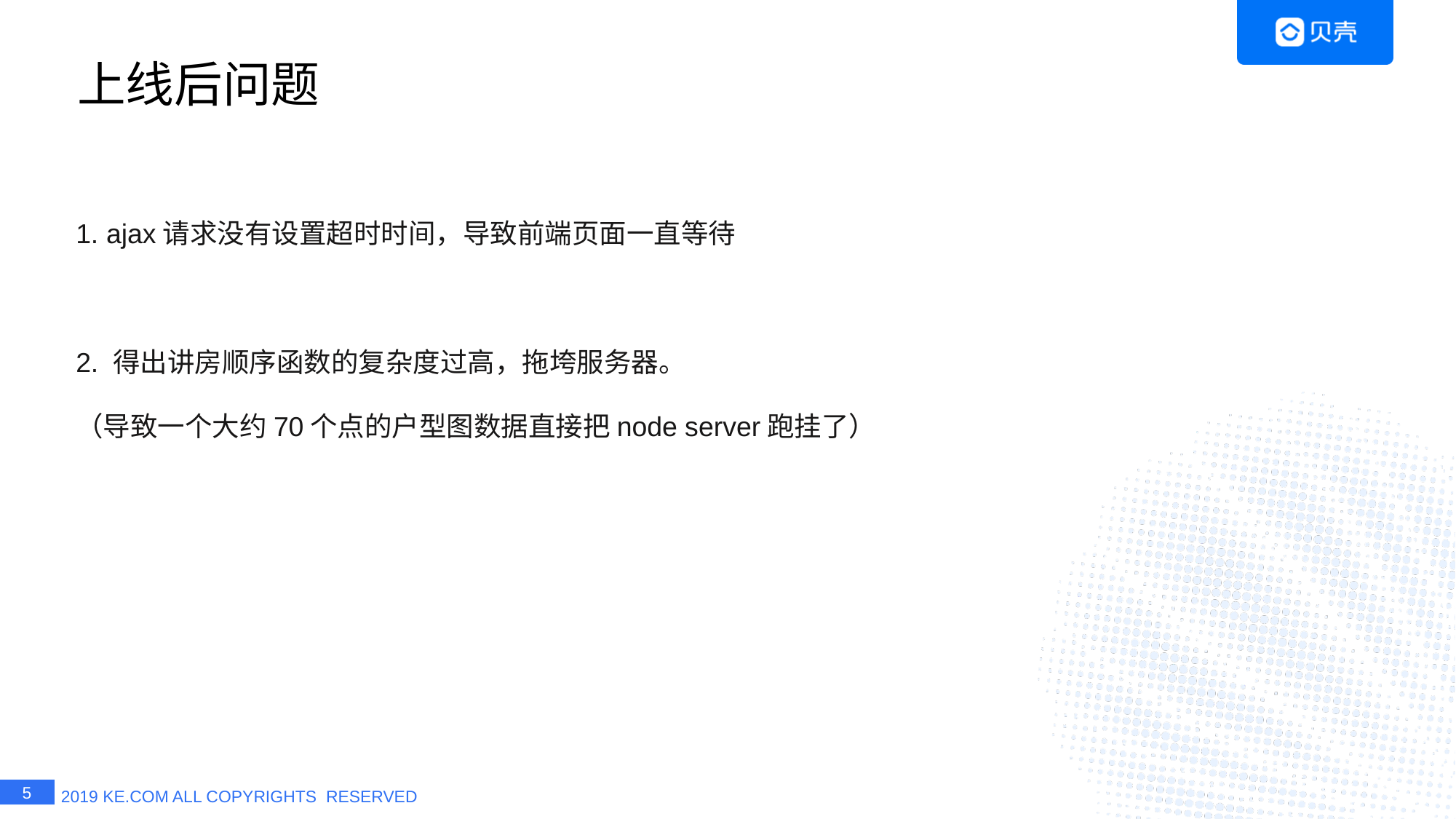

# 上线后问题

1. ajax请求没有设置超时时间，导致前端页面一直等待

2. 得出讲房顺序函数的复杂度过高，拖垮服务器。
（导致一个大约70个点的户型图数据直接把node server跑挂了）